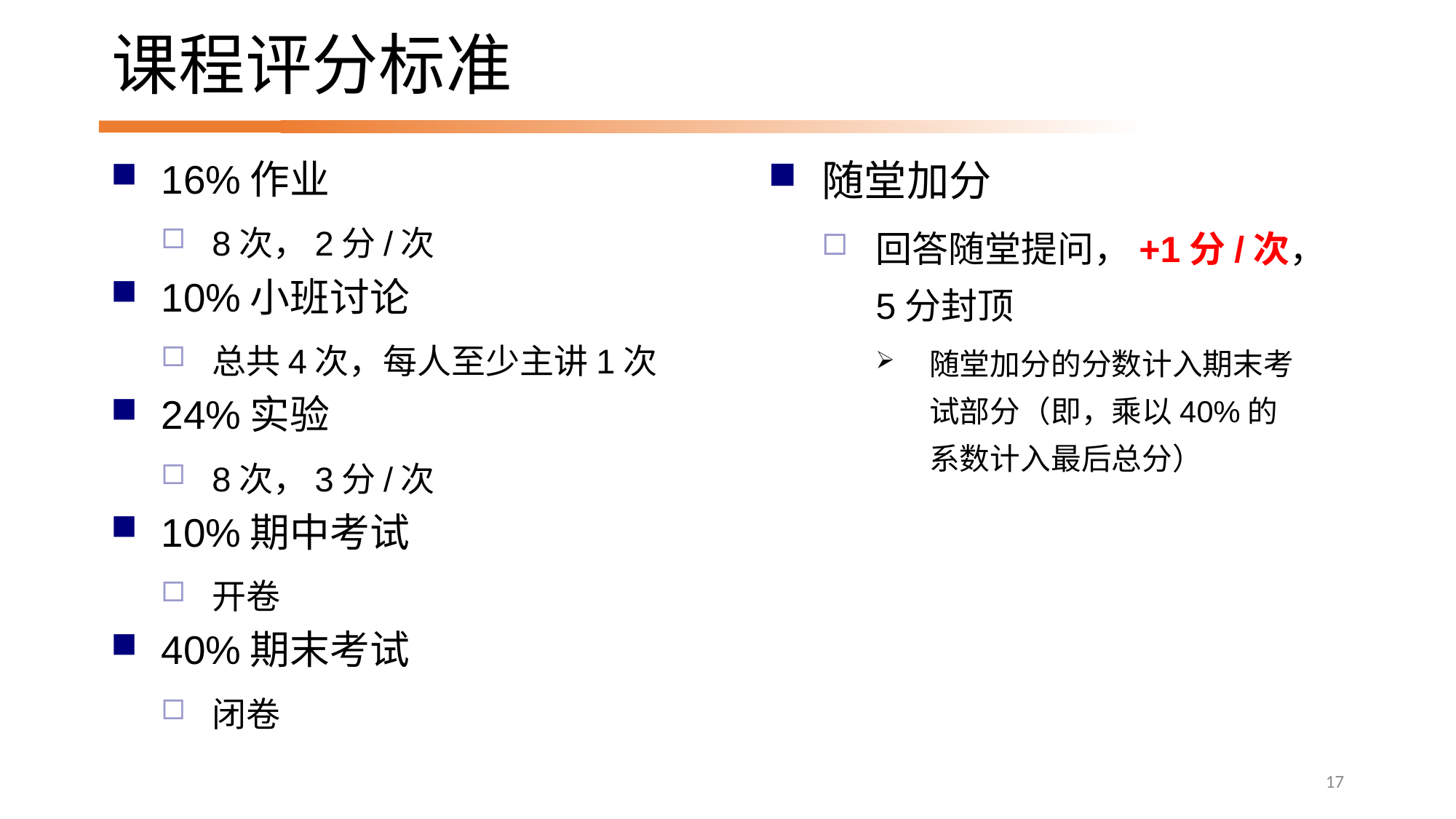

# 课程评分标准
16%作业
8次，2分/次
10%小班讨论
总共4次，每人至少主讲1次
24%实验
8次，3分/次
10%期中考试
开卷
40%期末考试
闭卷

随堂加分
回答随堂提问，+1分/次，5分封顶
随堂加分的分数计入期末考试部分（即，乘以40%的系数计入最后总分）
17